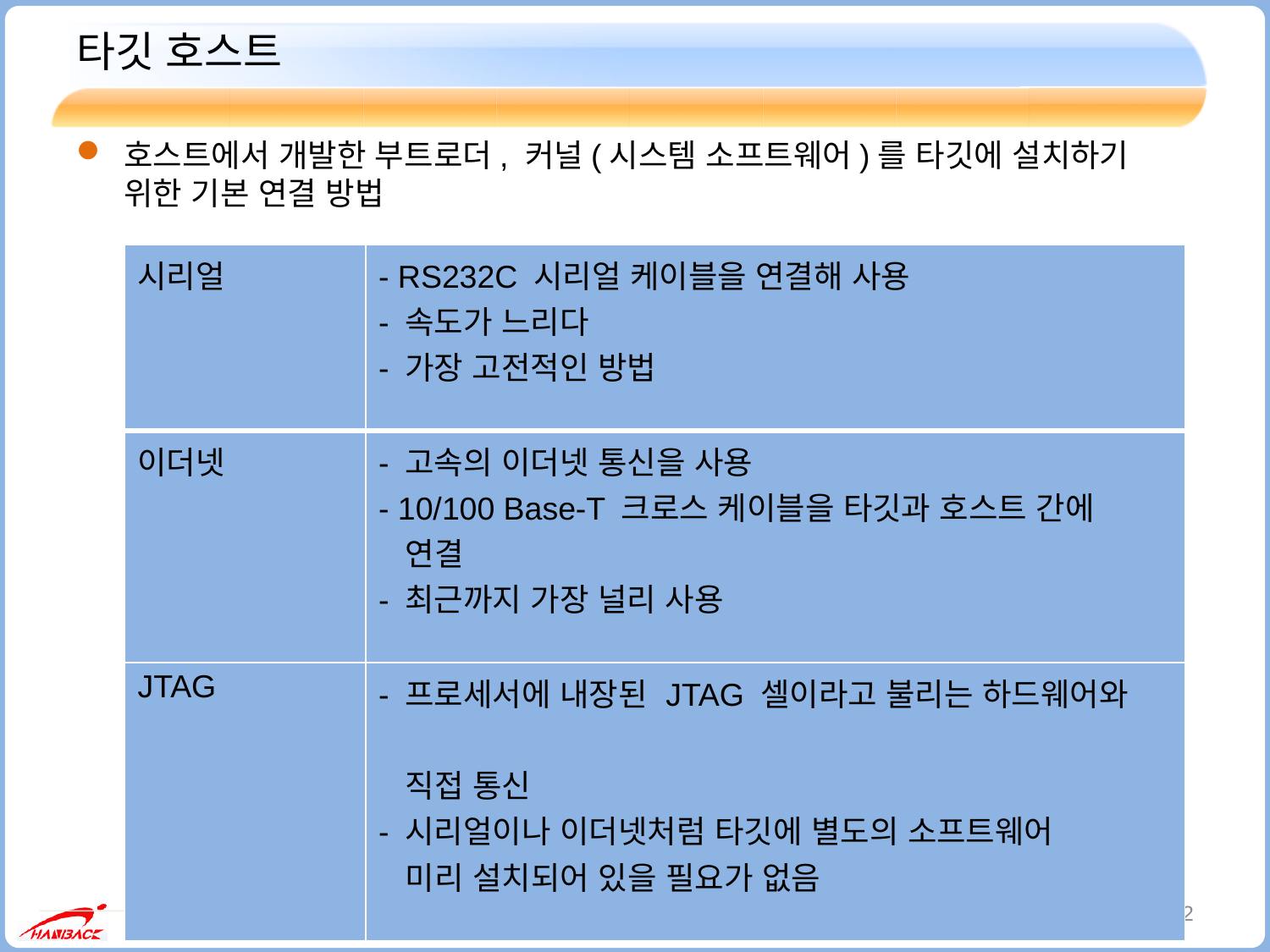

# 타깃 호스트
호스트에서 개발한 부트로더, 커널(시스템 소프트웨어)를 타깃에 설치하기 위한 기본 연결 방법
| 시리얼 | - RS232C 시리얼 케이블을 연결해 사용 - 속도가 느리다 - 가장 고전적인 방법 |
| --- | --- |
| 이더넷 | - 고속의 이더넷 통신을 사용 - 10/100 Base-T 크로스 케이블을 타깃과 호스트 간에 연결 - 최근까지 가장 널리 사용 |
| JTAG | - 프로세서에 내장된 JTAG 셀이라고 불리는 하드웨어와 직접 통신 - 시리얼이나 이더넷처럼 타깃에 별도의 소프트웨어 미리 설치되어 있을 필요가 없음 |
2